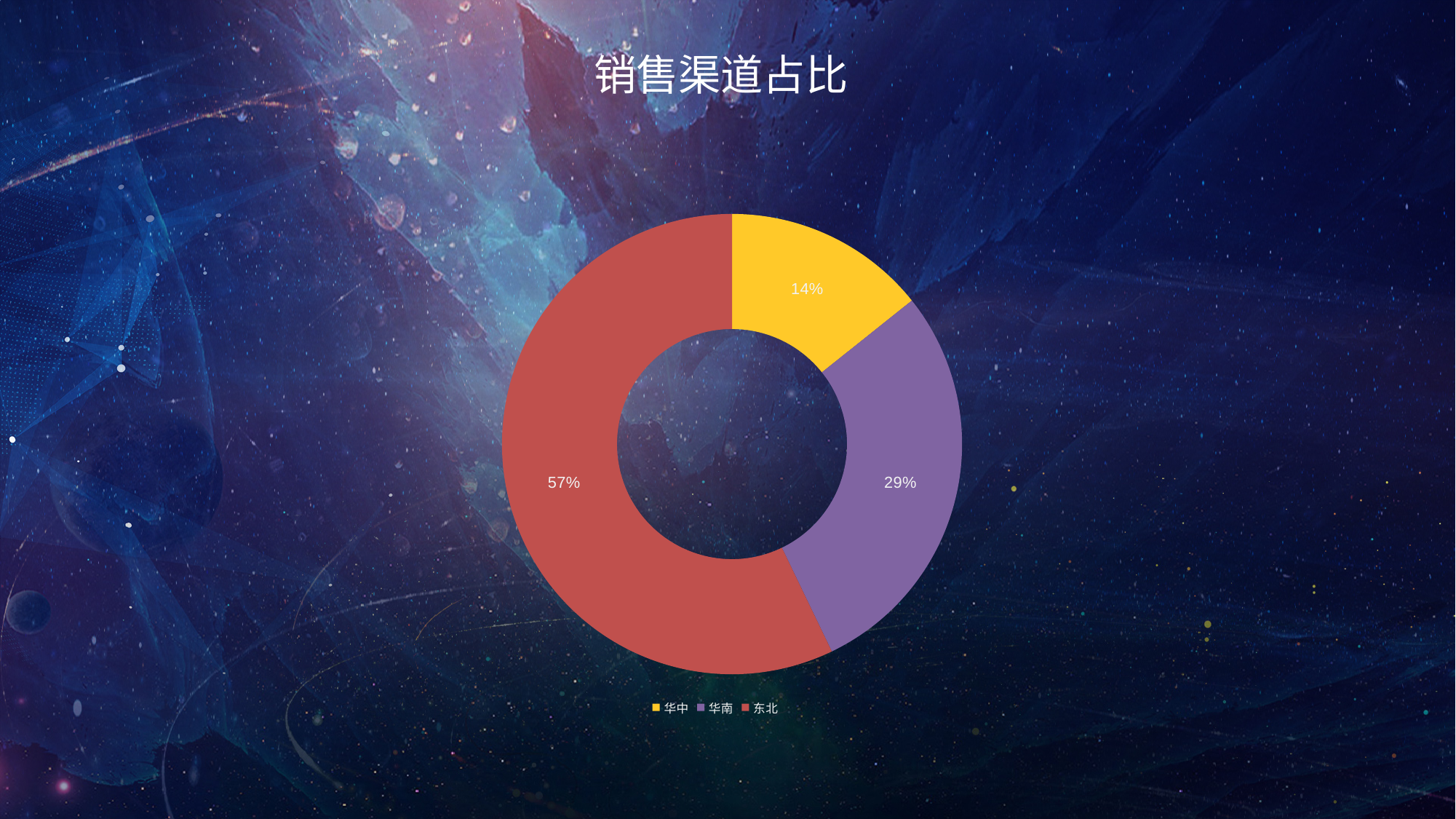

销售渠道占比

### Chart

| Category | Sales |
|---|---|
| 华中 | 100.0 |
| 华南 | 200.0 |
| 东北 | 400.0 |